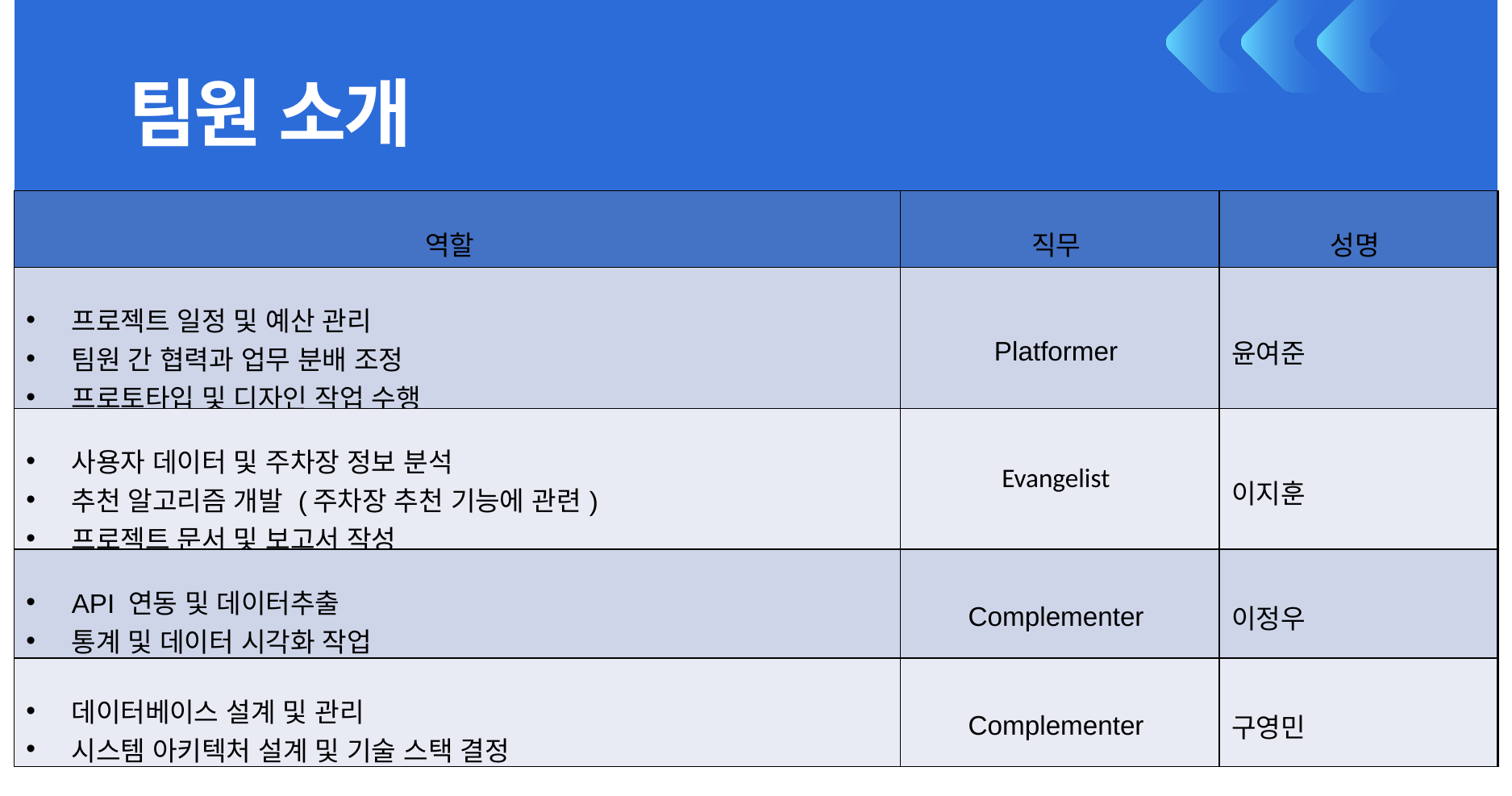

팀원 소개
| 역할 | 직무 | 성명 |
| --- | --- | --- |
| 프로젝트 일정 및 예산 관리  팀원 간 협력과 업무 분배 조정  프로토타입 및 디자인 작업 수행 | Platformer | 윤여준 |
| 사용자 데이터 및 주차장 정보 분석  추천 알고리즘 개발 (주차장 추천 기능에 관련)  프로젝트 문서 및 보고서 작성 | Evangelist | 이지훈 |
| API 연동 및 데이터추출 통계 및 데이터 시각화 작업 | Complementer | 이정우 |
| 데이터베이스 설계 및 관리  시스템 아키텍처 설계 및 기술 스택 결정 | Complementer | 구영민 |